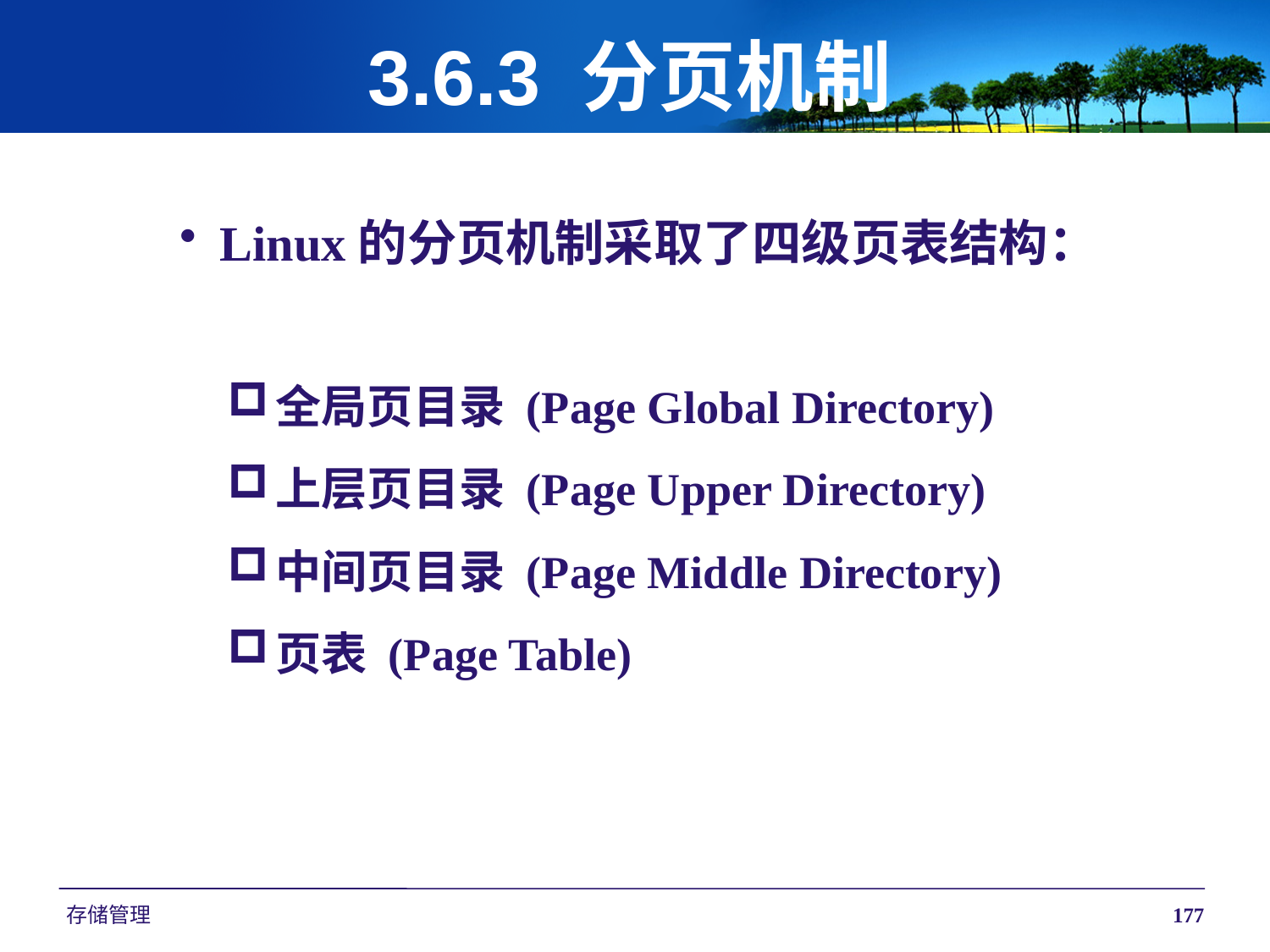

# 3.6.3 分页机制
Linux的分页机制采取了四级页表结构：
全局页目录 (Page Global Directory)
上层页目录 (Page Upper Directory)
中间页目录 (Page Middle Directory)
页表 (Page Table)
存储管理
177